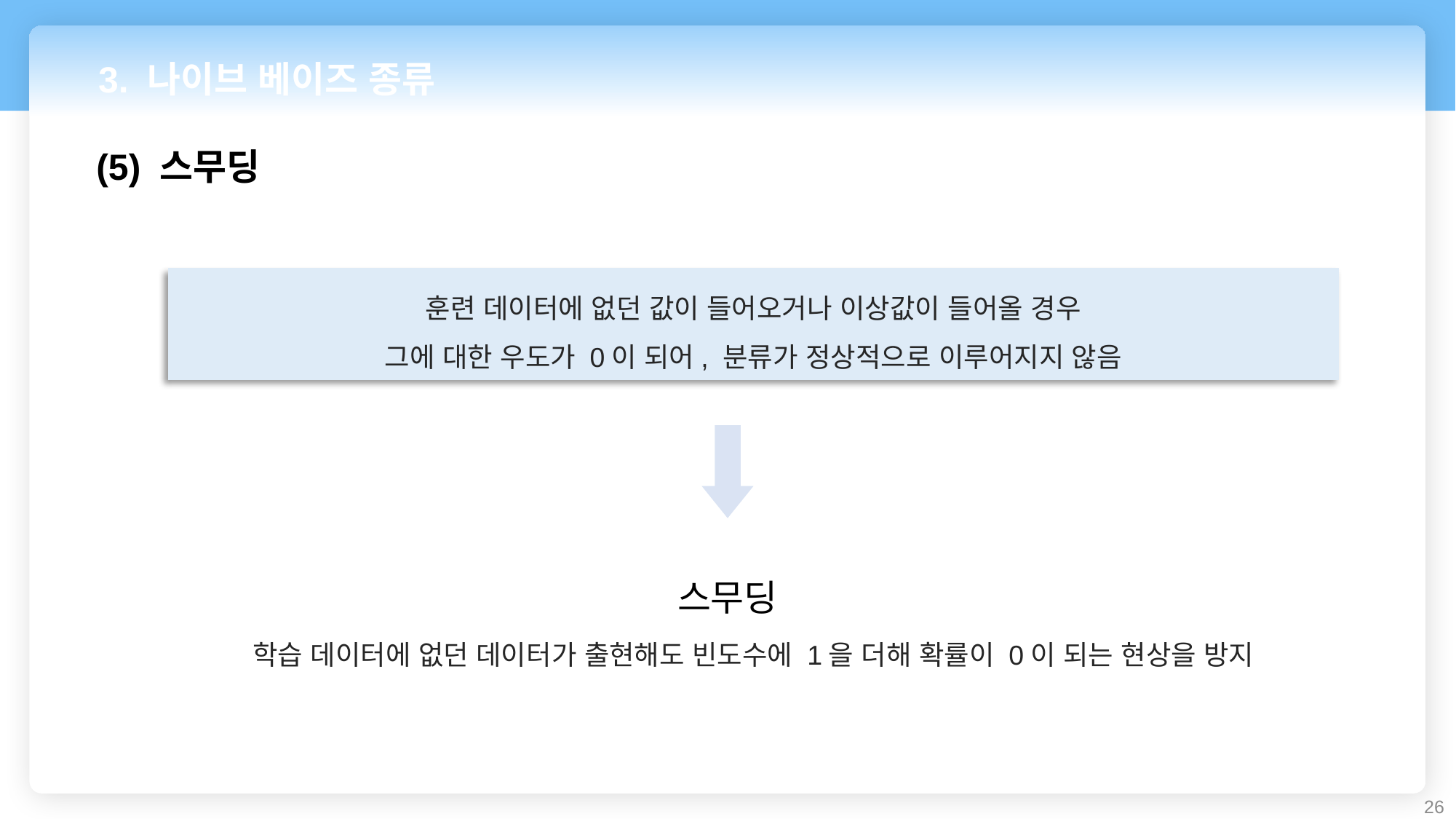

3. 나이브 베이즈 종류
(5) 스무딩
훈련 데이터에 없던 값이 들어오거나 이상값이 들어올 경우
그에 대한 우도가 0이 되어, 분류가 정상적으로 이루어지지 않음

스무딩
학습 데이터에 없던 데이터가 출현해도 빈도수에 1을 더해 확률이 0이 되는 현상을 방지
26